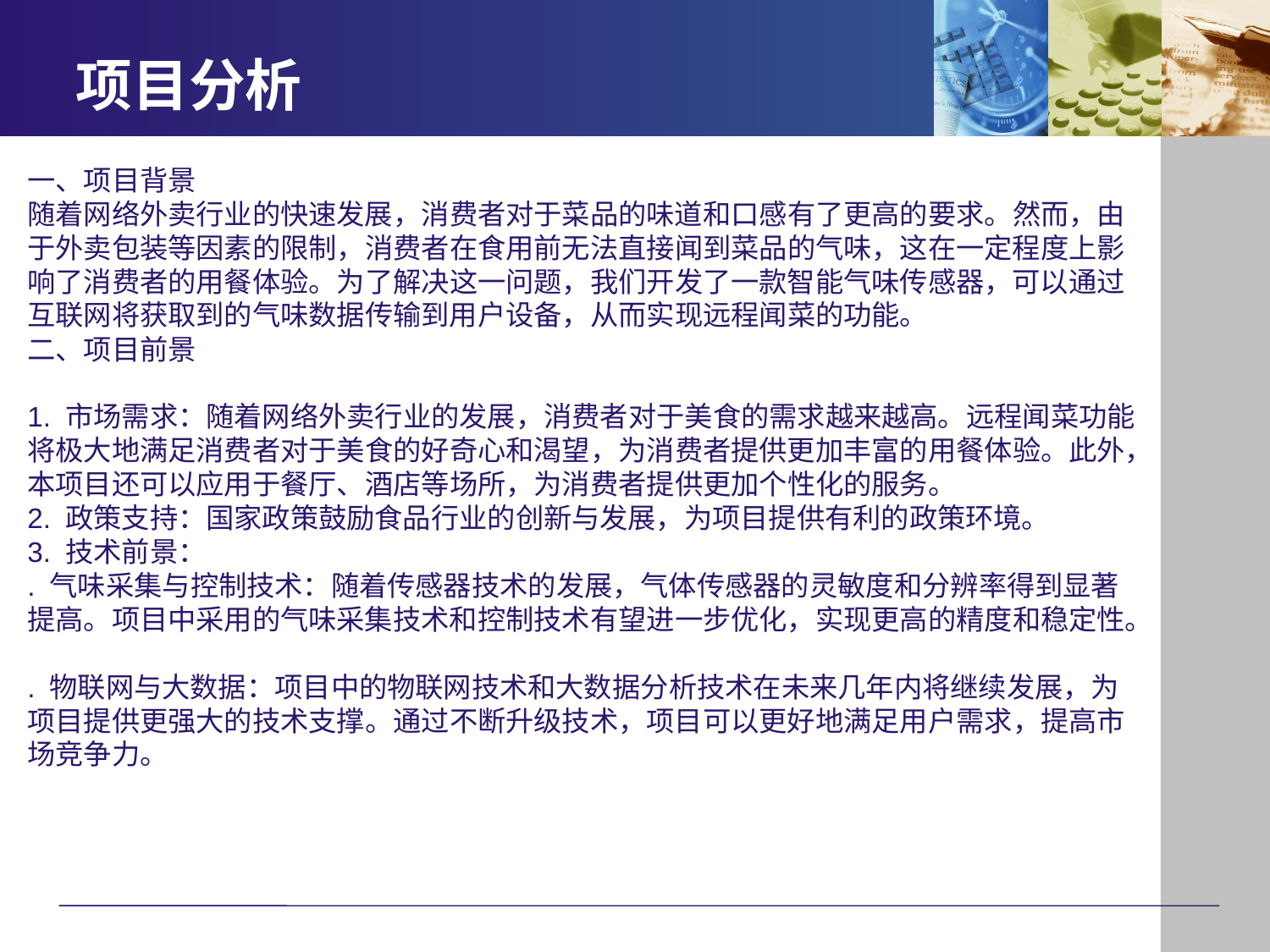

# 项目分析

一、项目背景
随着网络外卖行业的快速发展，消费者对于菜品的味道和口感有了更高的要求。然而，由于外卖包装等因素的限制，消费者在食用前无法直接闻到菜品的气味，这在一定程度上影响了消费者的用餐体验。为了解决这一问题，我们开发了一款智能气味传感器，可以通过互联网将获取到的气味数据传输到用户设备，从而实现远程闻菜的功能。
二、项目前景

1. 市场需求：随着网络外卖行业的发展，消费者对于美食的需求越来越高。远程闻菜功能将极大地满足消费者对于美食的好奇心和渴望，为消费者提供更加丰富的用餐体验。此外，本项目还可以应用于餐厅、酒店等场所，为消费者提供更加个性化的服务。
2. 政策支持：国家政策鼓励食品行业的创新与发展，为项目提供有利的政策环境。
3. 技术前景：
. 气味采集与控制技术：随着传感器技术的发展，气体传感器的灵敏度和分辨率得到显著提高。项目中采用的气味采集技术和控制技术有望进一步优化，实现更高的精度和稳定性。

. 物联网与大数据：项目中的物联网技术和大数据分析技术在未来几年内将继续发展，为项目提供更强大的技术支撑。通过不断升级技术，项目可以更好地满足用户需求，提高市场竞争力。